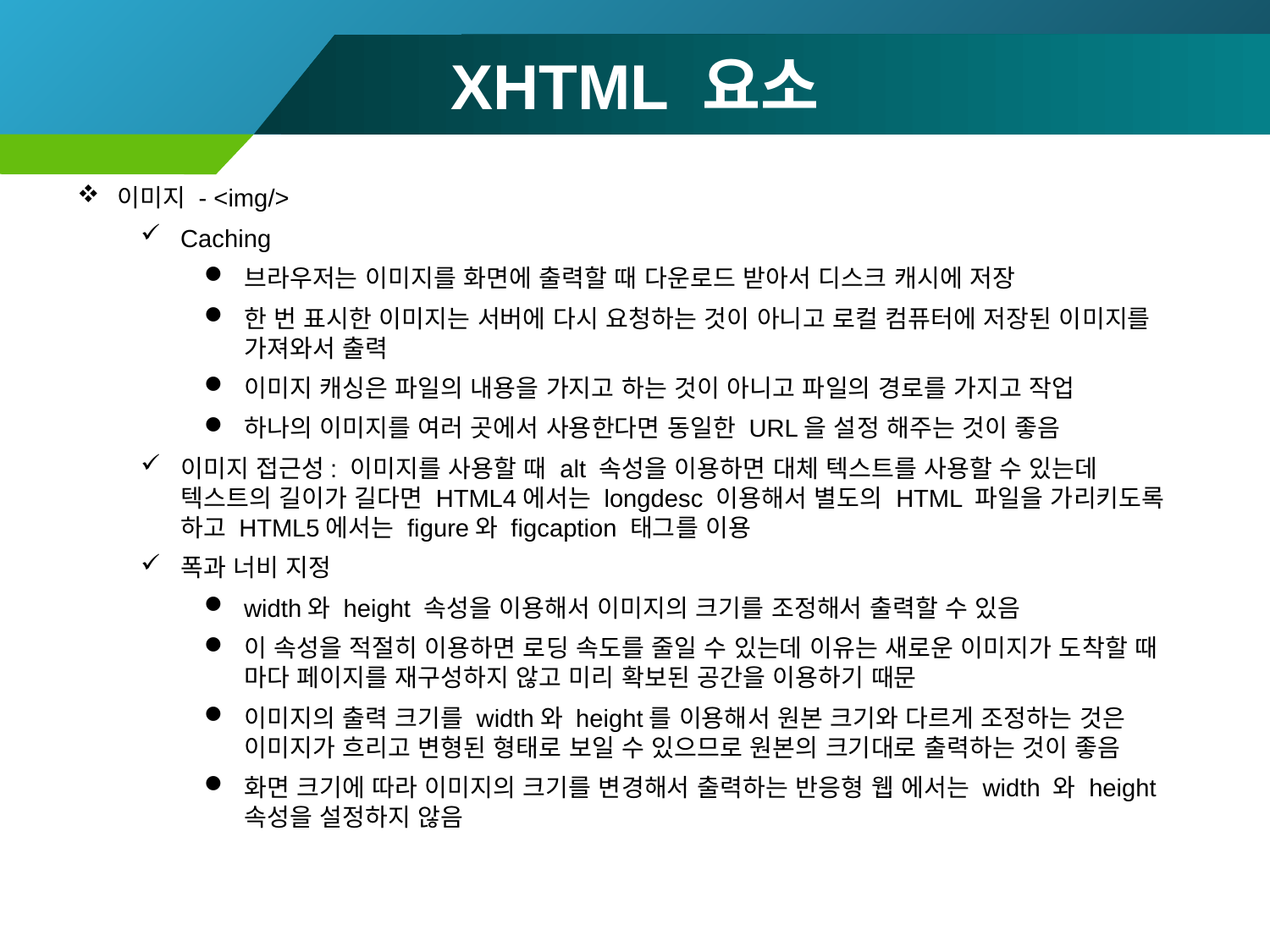

# XHTML 요소
이미지 - <img/>
Caching
브라우저는 이미지를 화면에 출력할 때 다운로드 받아서 디스크 캐시에 저장
한 번 표시한 이미지는 서버에 다시 요청하는 것이 아니고 로컬 컴퓨터에 저장된 이미지를 가져와서 출력
이미지 캐싱은 파일의 내용을 가지고 하는 것이 아니고 파일의 경로를 가지고 작업
하나의 이미지를 여러 곳에서 사용한다면 동일한 URL을 설정 해주는 것이 좋음
이미지 접근성: 이미지를 사용할 때 alt 속성을 이용하면 대체 텍스트를 사용할 수 있는데 텍스트의 길이가 길다면 HTML4에서는 longdesc 이용해서 별도의 HTML 파일을 가리키도록 하고 HTML5에서는 figure와 figcaption 태그를 이용
폭과 너비 지정
width와 height 속성을 이용해서 이미지의 크기를 조정해서 출력할 수 있음
이 속성을 적절히 이용하면 로딩 속도를 줄일 수 있는데 이유는 새로운 이미지가 도착할 때 마다 페이지를 재구성하지 않고 미리 확보된 공간을 이용하기 때문
이미지의 출력 크기를 width와 height를 이용해서 원본 크기와 다르게 조정하는 것은 이미지가 흐리고 변형된 형태로 보일 수 있으므로 원본의 크기대로 출력하는 것이 좋음
화면 크기에 따라 이미지의 크기를 변경해서 출력하는 반응형 웹 에서는 width 와 height 속성을 설정하지 않음
72